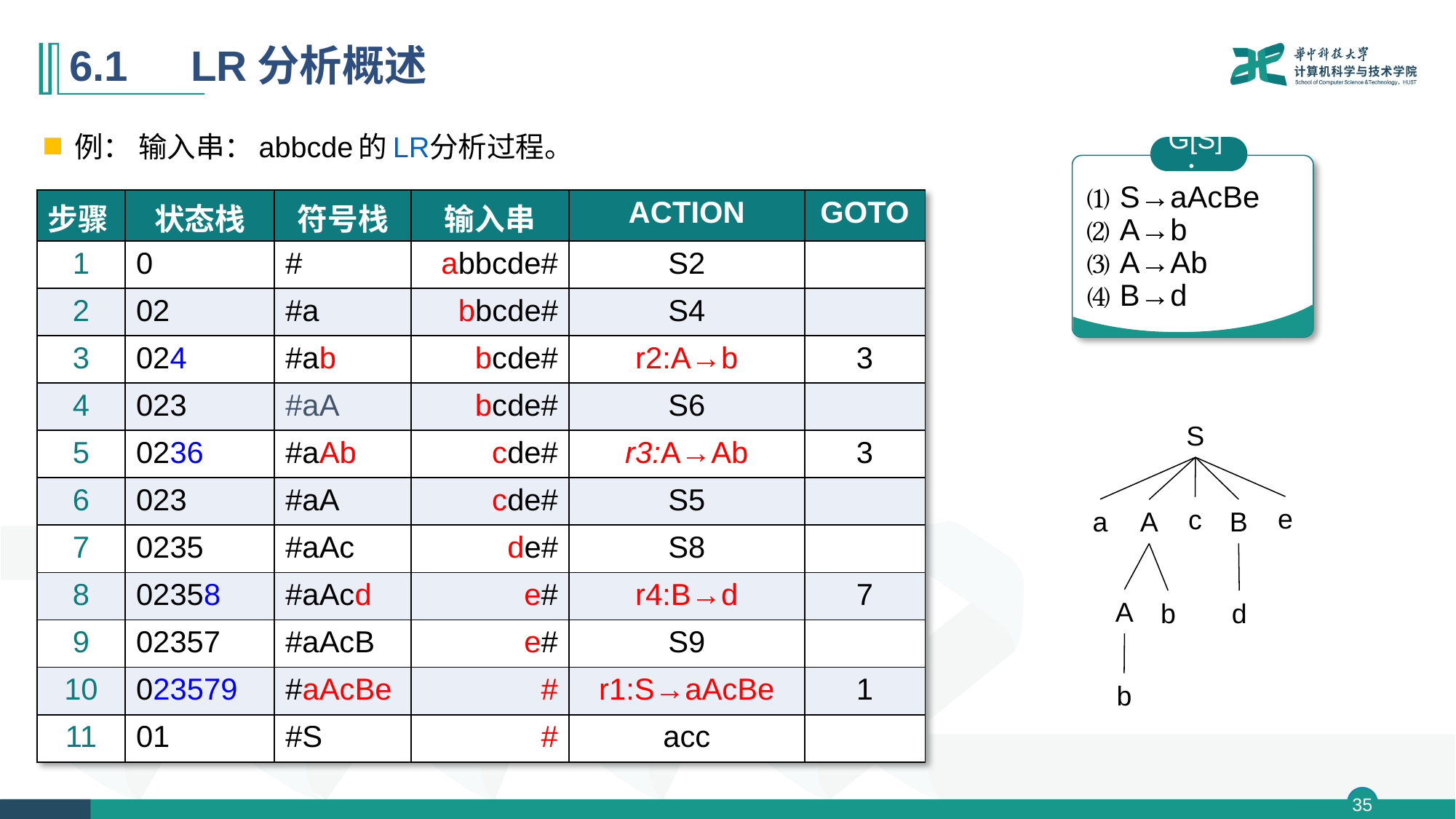

# 6.1　LR分析概述
例： 输入串：abbcde的LR分析过程。

G[S]：

⑴ S→aAcBe
⑵ A→b
⑶ A→Ab
⑷ B→d

| 步骤 | 状态栈 | 符号栈 | 输入串 | ACTION | GOTO |
| --- | --- | --- | --- | --- | --- |
| 1 | 0 | # | abbcde# | S2 |  |
| 2 | 02 | #a | bbcde# | S4 |  |
| 3 | 024 | #ab | bcde# | r2:A→b | 3 |
| 4 | 023 | #aA | bcde# | S6 |  |
| 5 | 0236 | #aAb | cde# | r3:A→Ab | 3 |
| 6 | 023 | #aA | cde# | S5 |  |
| 7 | 0235 | #aAc | de# | S8 |  |
| 8 | 02358 | #aAcd | e# | r4:B→d | 7 |
| 9 | 02357 | #aAcB | e# | S9 |  |
| 10 | 023579 | #aAcBe | # | r1:S→aAcBe | 1 |
| 11 | 01 | #S | # | acc |  |
S
e
c
a
B
A
A
b
d
b